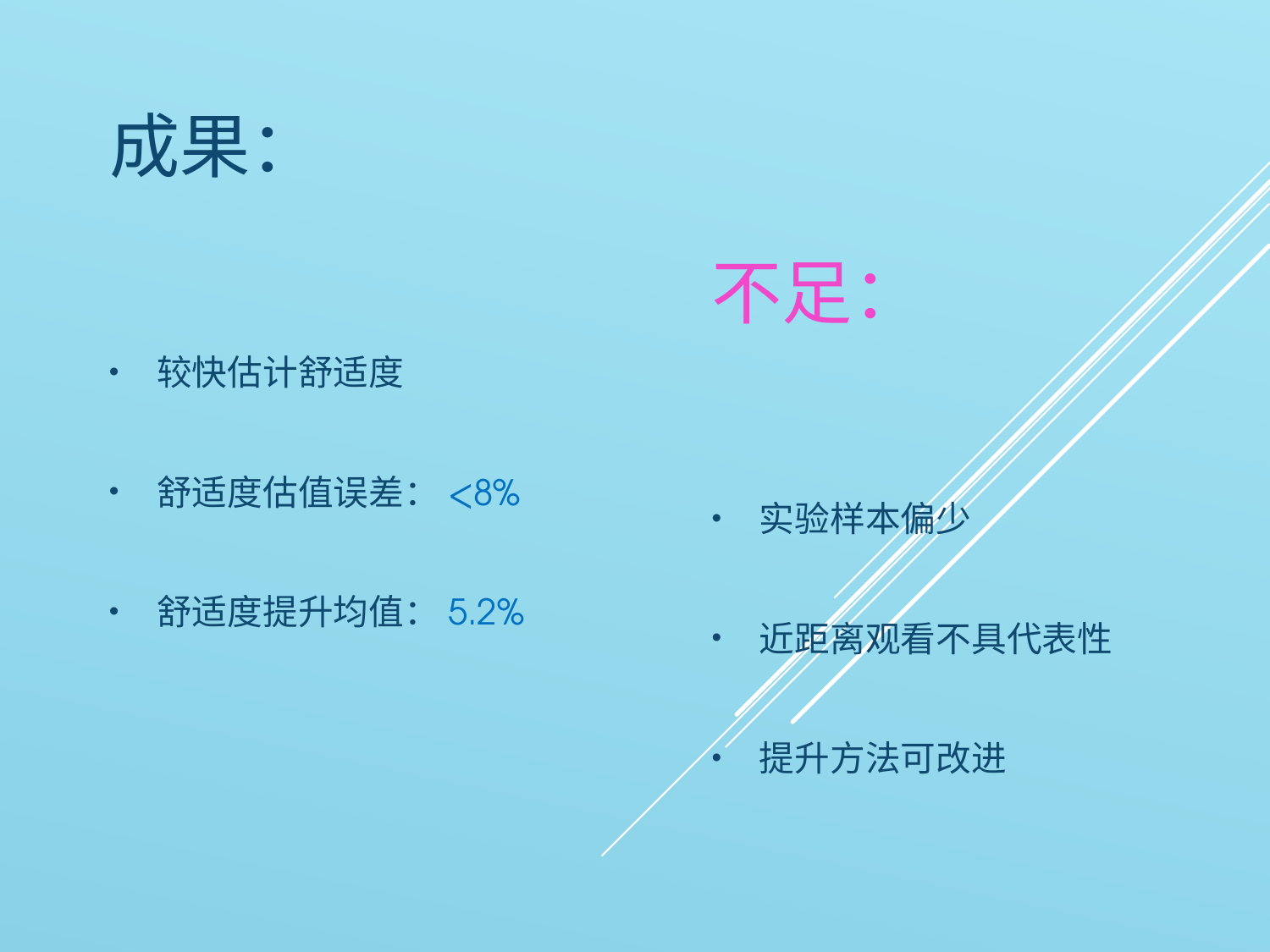

成果：
不足：
较快估计舒适度

舒适度估值误差：<8%

舒适度提升均值：5.2%
实验样本偏少

近距离观看不具代表性

提升方法可改进